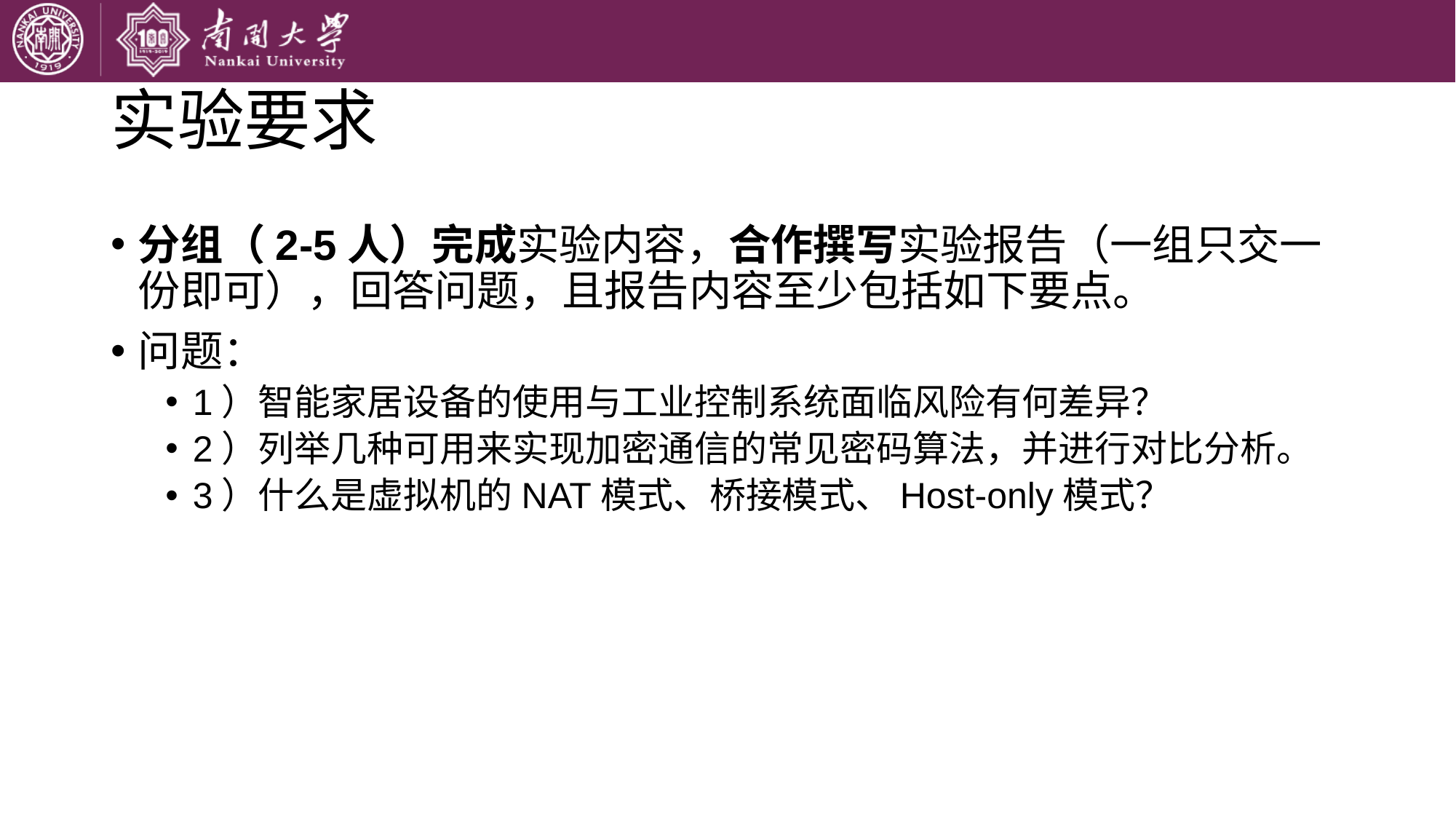

# 实验要求
分组（2-5人）完成实验内容，合作撰写实验报告（一组只交一份即可），回答问题，且报告内容至少包括如下要点。
问题：
1）智能家居设备的使用与工业控制系统面临风险有何差异？
2）列举几种可用来实现加密通信的常见密码算法，并进行对比分析。
3）什么是虚拟机的NAT模式、桥接模式、Host-only模式？